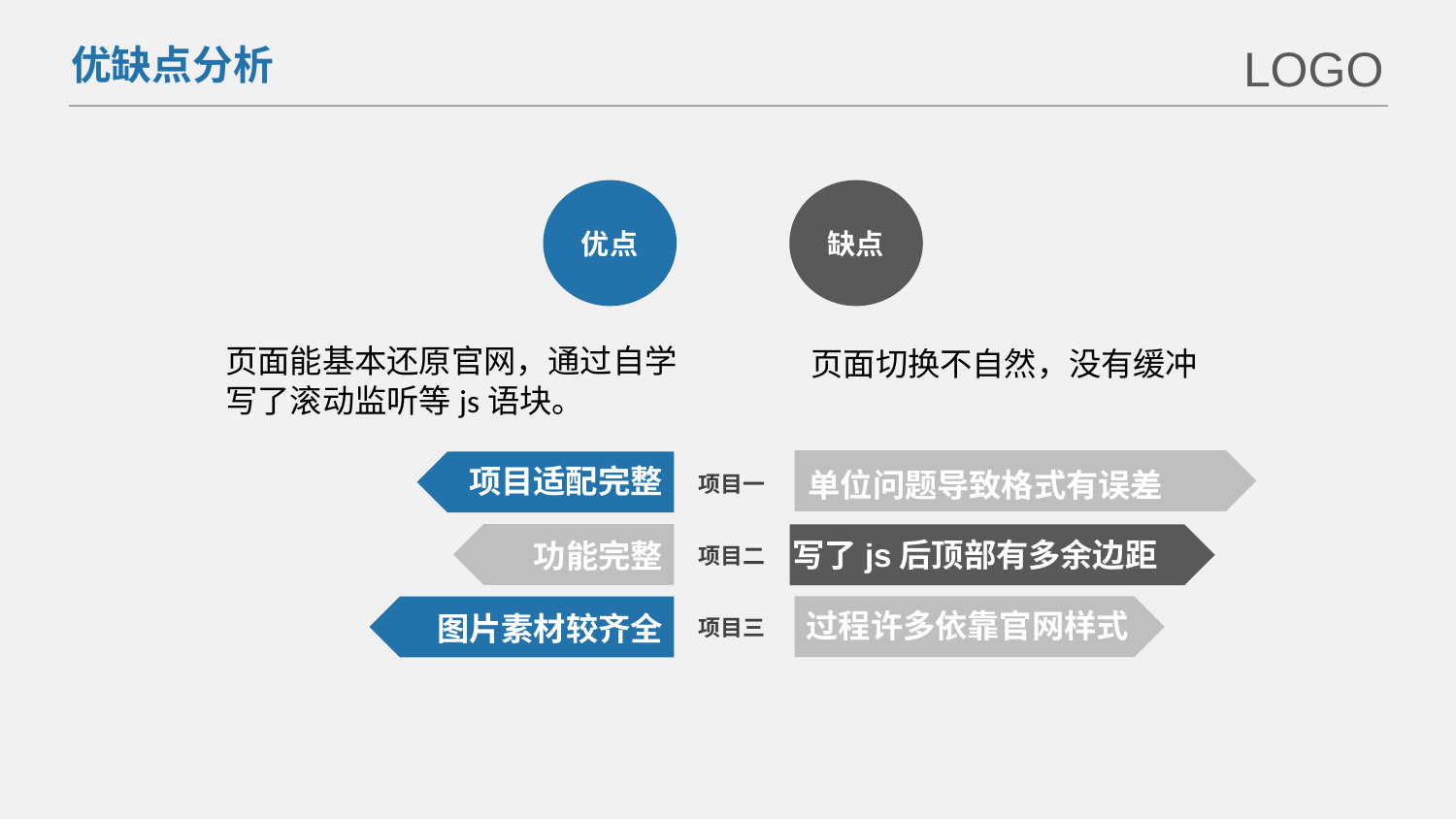

LOGO
优缺点分析
优点
缺点
页面能基本还原官网，通过自学写了滚动监听等js语块。
页面切换不自然，没有缓冲

项目适配完整
单位问题导致格式有误差
项目一

写了js后顶部有多余边距
功能完整
项目二

过程许多依靠官网样式
图片素材较齐全
项目三